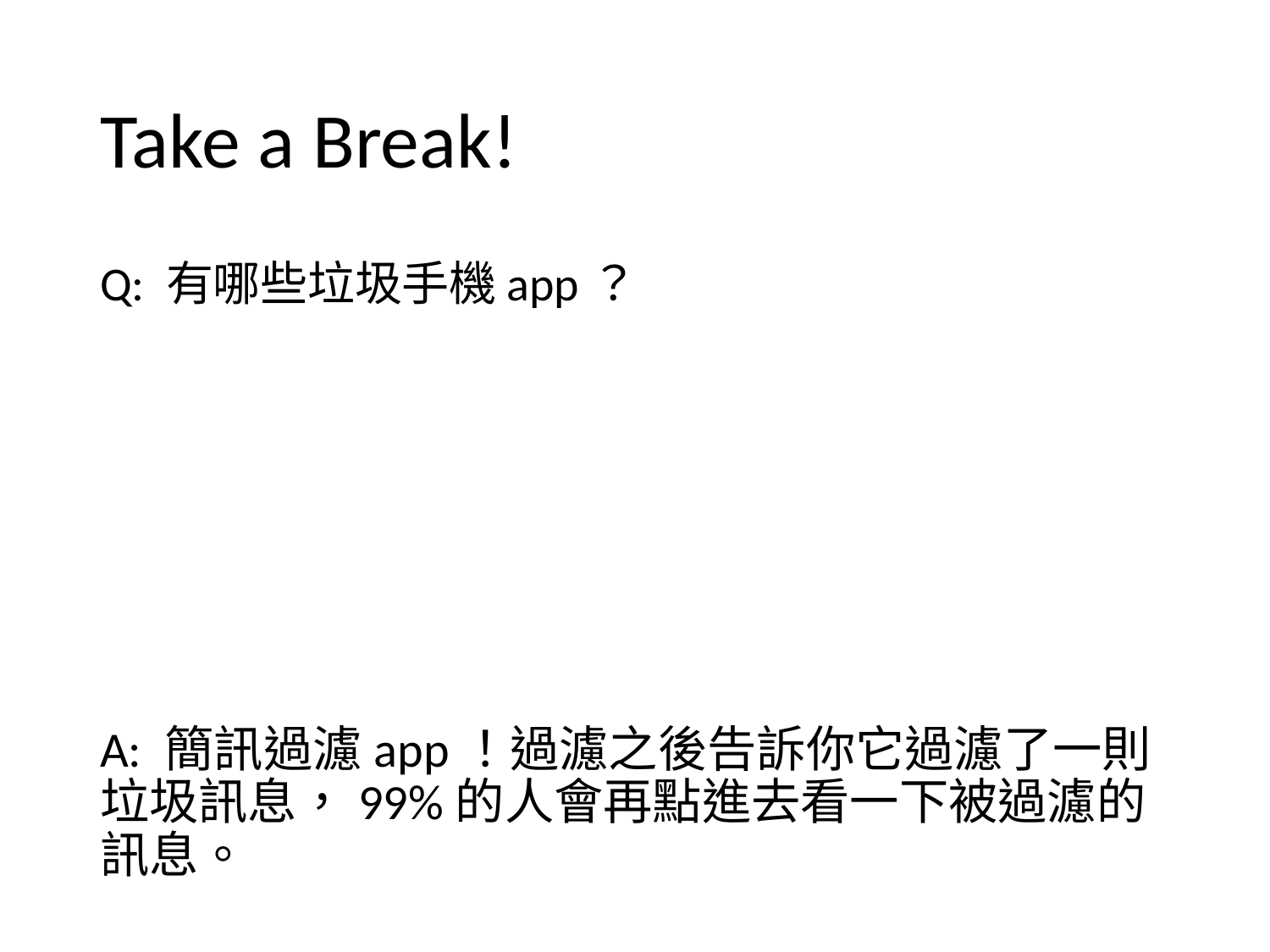

# Take a Break!
Q: 有哪些垃圾手機app？
A: 簡訊過濾app！過濾之後告訴你它過濾了一則垃圾訊息，99%的人會再點進去看一下被過濾的訊息。